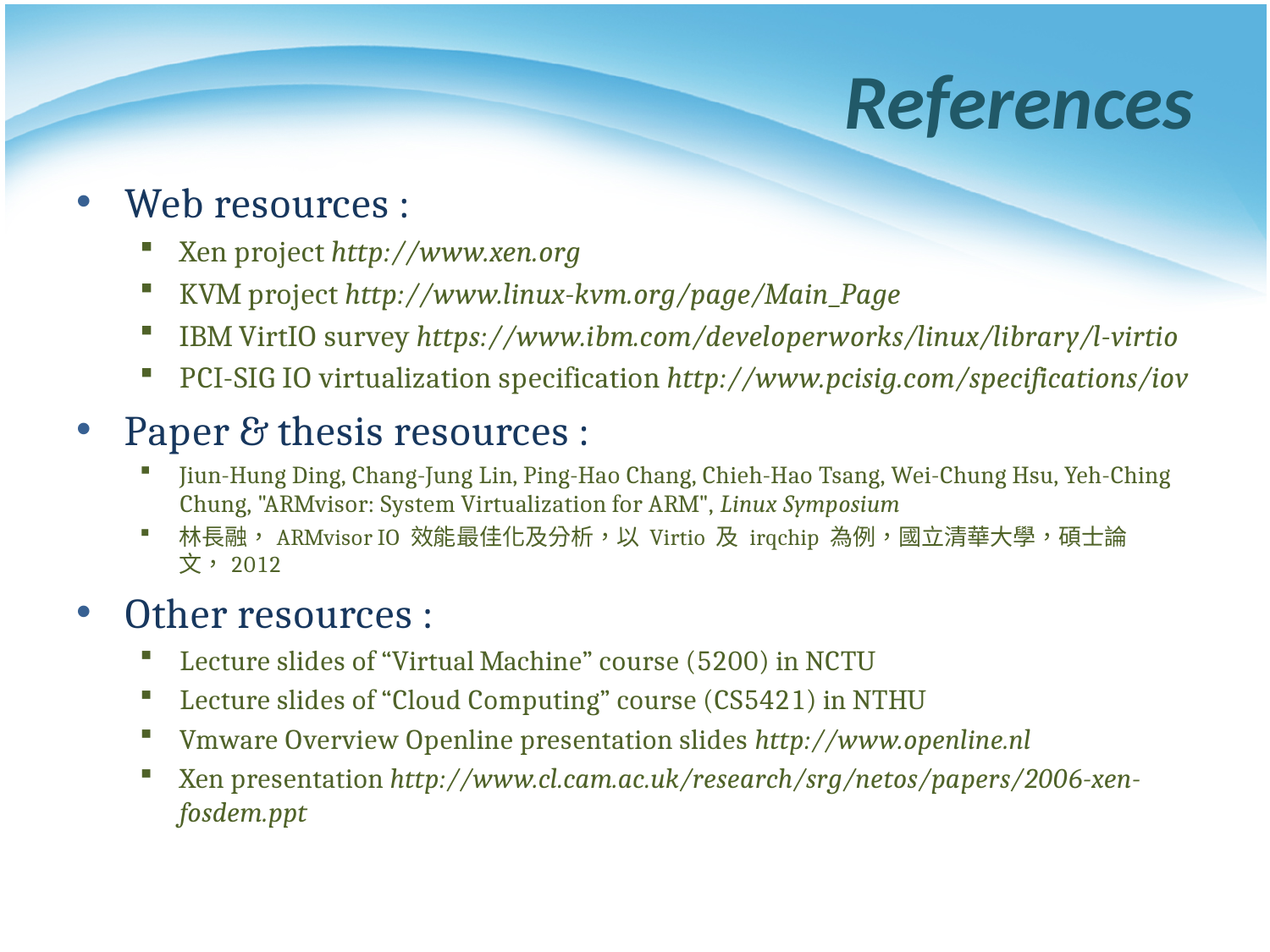

# References
Web resources :
Xen project http://www.xen.org
KVM project http://www.linux-kvm.org/page/Main_Page
IBM VirtIO survey https://www.ibm.com/developerworks/linux/library/l-virtio
PCI-SIG IO virtualization specification http://www.pcisig.com/specifications/iov
Paper & thesis resources :
Jiun-Hung Ding, Chang-Jung Lin, Ping-Hao Chang, Chieh-Hao Tsang, Wei-Chung Hsu, Yeh-Ching Chung, "ARMvisor: System Virtualization for ARM", Linux Symposium
林長融，ARMvisor IO 效能最佳化及分析，以 Virtio 及 irqchip 為例，國立清華大學，碩士論文，2012
Other resources :
Lecture slides of “Virtual Machine” course (5200) in NCTU
Lecture slides of “Cloud Computing” course (CS5421) in NTHU
Vmware Overview Openline presentation slides http://www.openline.nl
Xen presentation http://www.cl.cam.ac.uk/research/srg/netos/papers/2006-xen-fosdem.ppt